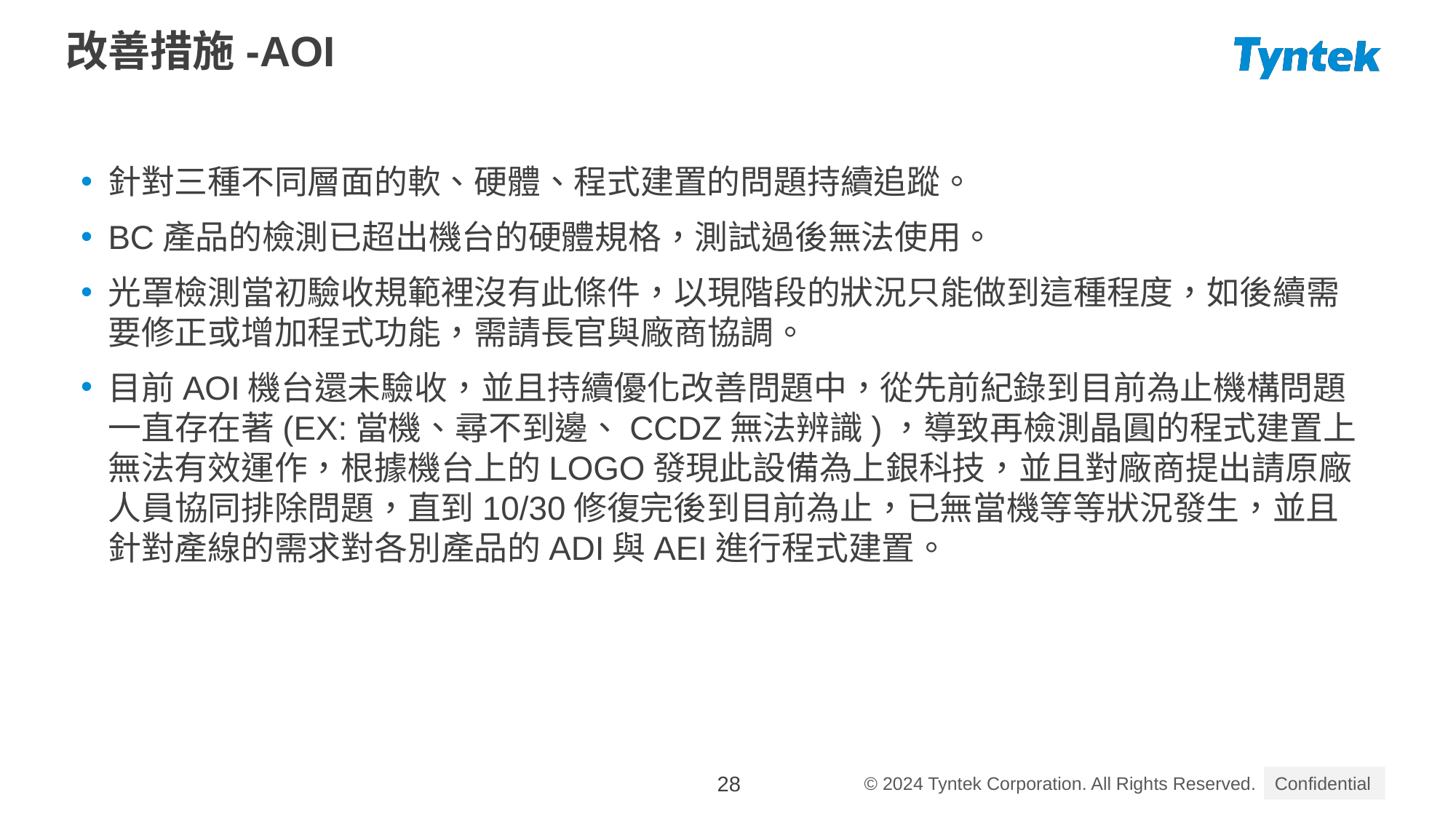

# 改善措施-AOI
針對三種不同層面的軟、硬體、程式建置的問題持續追蹤。
BC產品的檢測已超出機台的硬體規格，測試過後無法使用。
光罩檢測當初驗收規範裡沒有此條件，以現階段的狀況只能做到這種程度，如後續需要修正或增加程式功能，需請長官與廠商協調。
目前AOI機台還未驗收，並且持續優化改善問題中，從先前紀錄到目前為止機構問題一直存在著(EX:當機、尋不到邊、CCDZ無法辨識)，導致再檢測晶圓的程式建置上無法有效運作，根據機台上的LOGO發現此設備為上銀科技，並且對廠商提出請原廠人員協同排除問題，直到10/30修復完後到目前為止，已無當機等等狀況發生，並且針對產線的需求對各別產品的ADI與AEI進行程式建置。

28